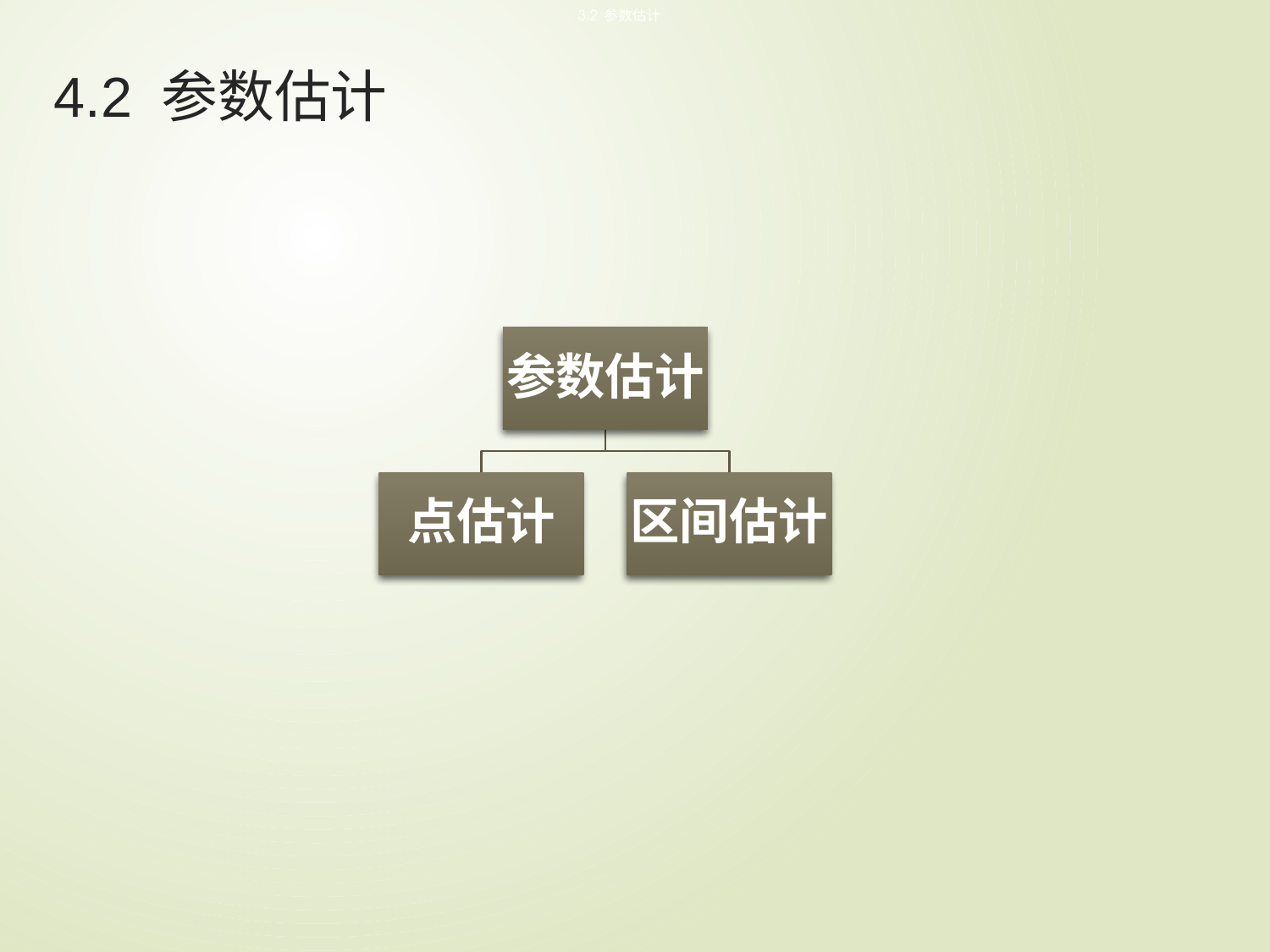

3.2 参数估计
# 4.2 参数估计
参数估计
点估计
区间估计